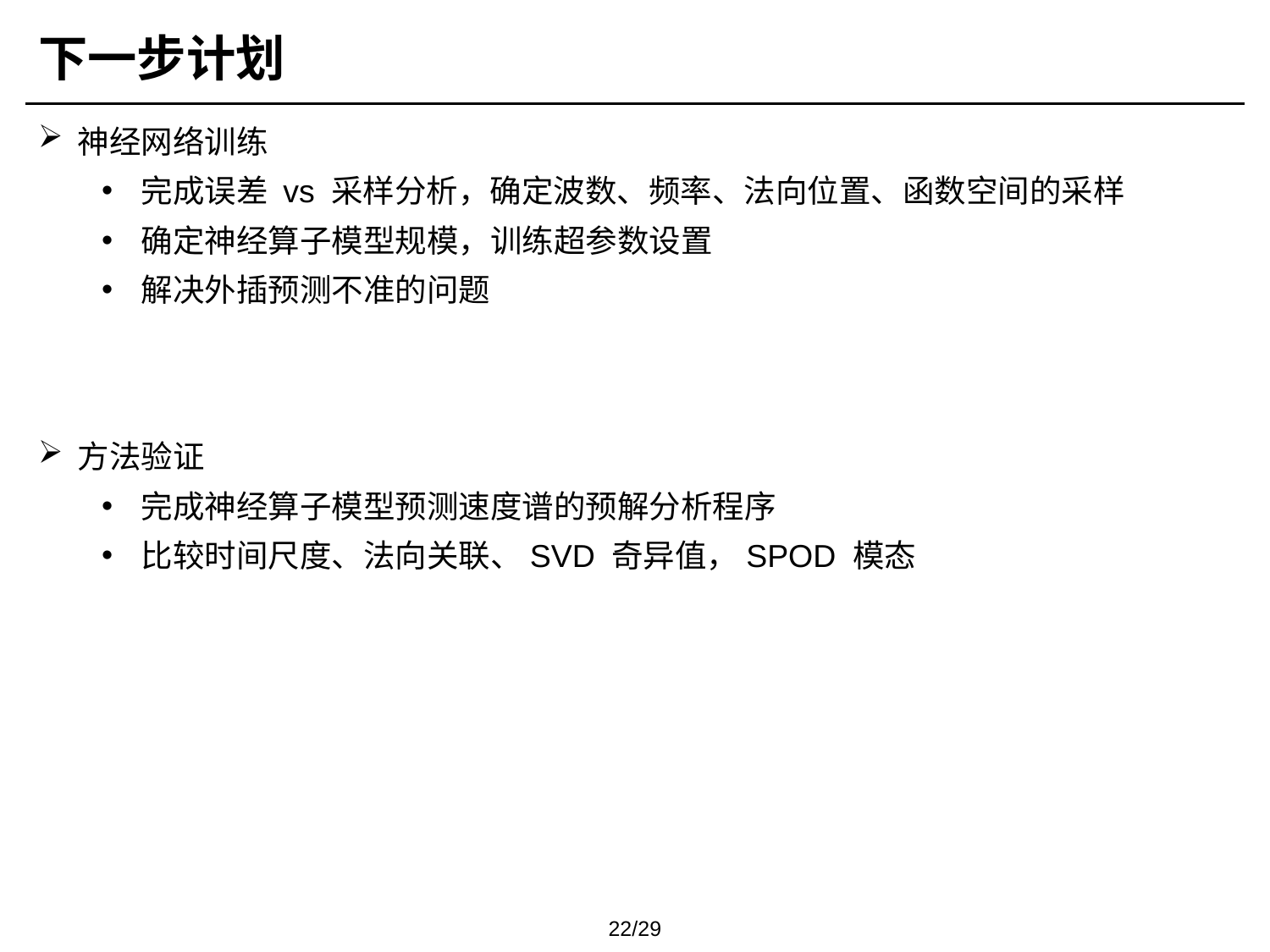

下一步计划
神经网络训练
完成误差 vs 采样分析，确定波数、频率、法向位置、函数空间的采样
确定神经算子模型规模，训练超参数设置
解决外插预测不准的问题
方法验证
完成神经算子模型预测速度谱的预解分析程序
比较时间尺度、法向关联、SVD 奇异值，SPOD 模态
22/29